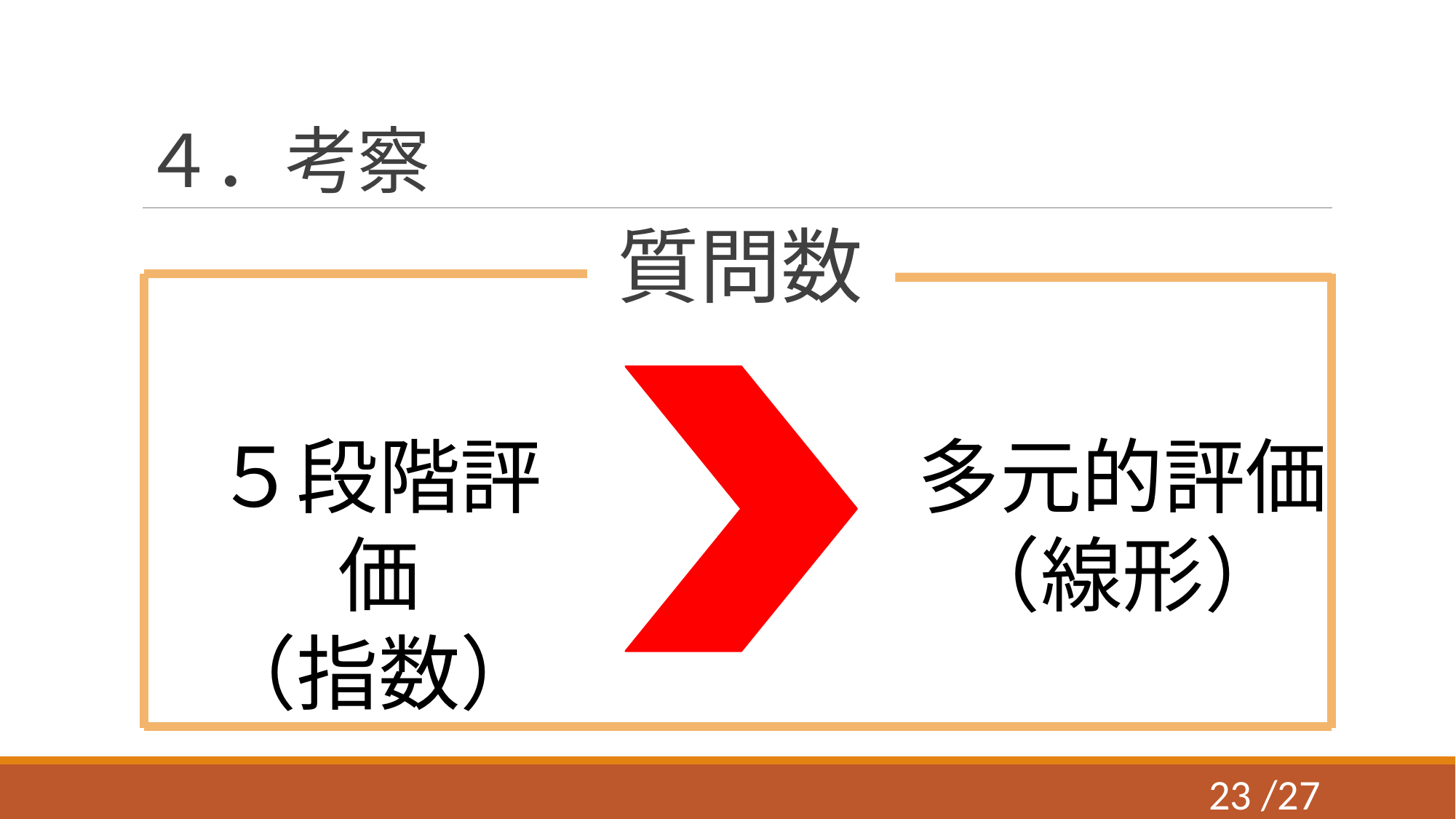

# ４．考察
質問数

５段階評価
（指数）
多元的評価
（線形）
23 /27